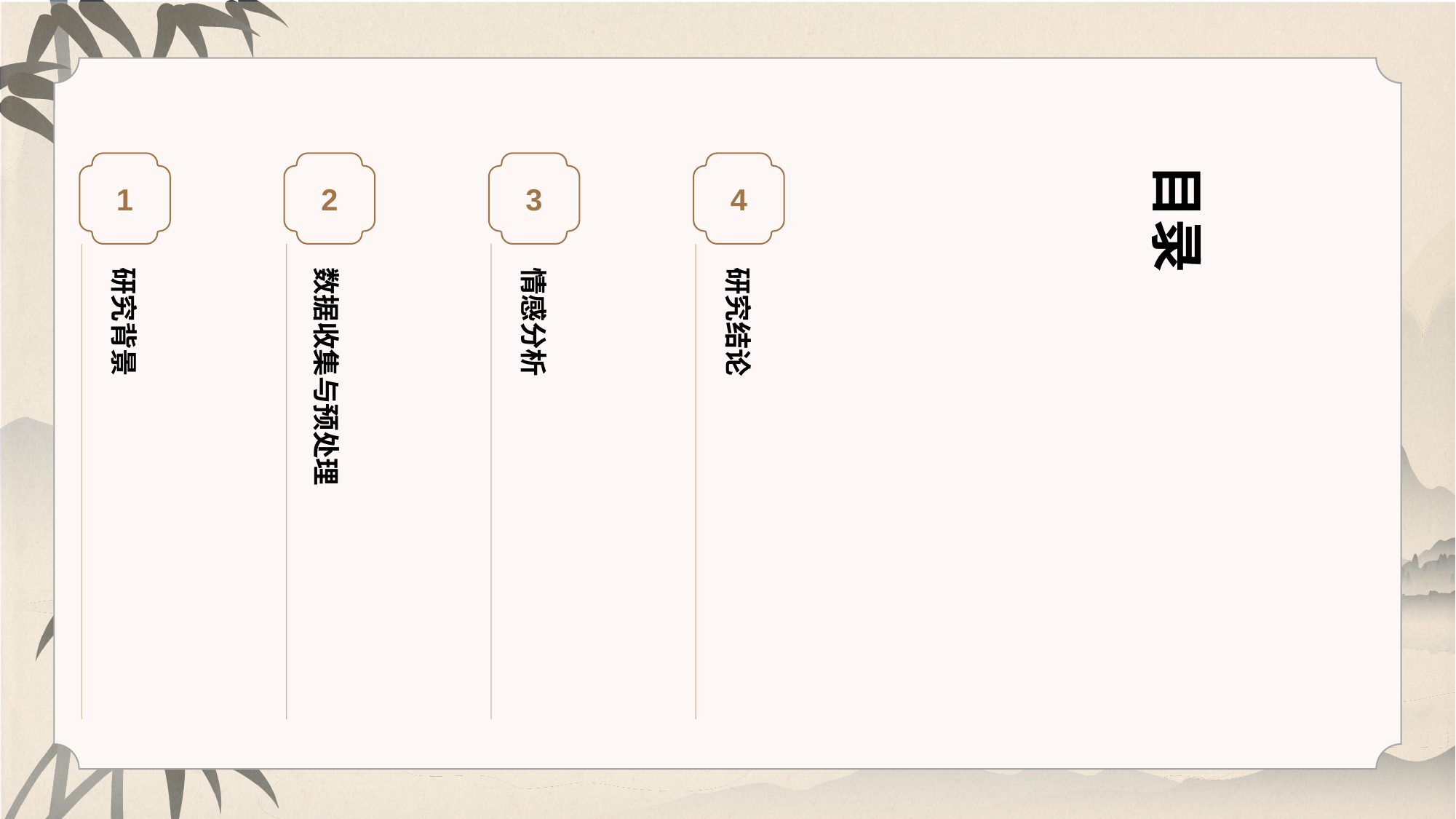

1
研究背景
2
数据收集与预处理
3
情感分析
4
研究结论
目录